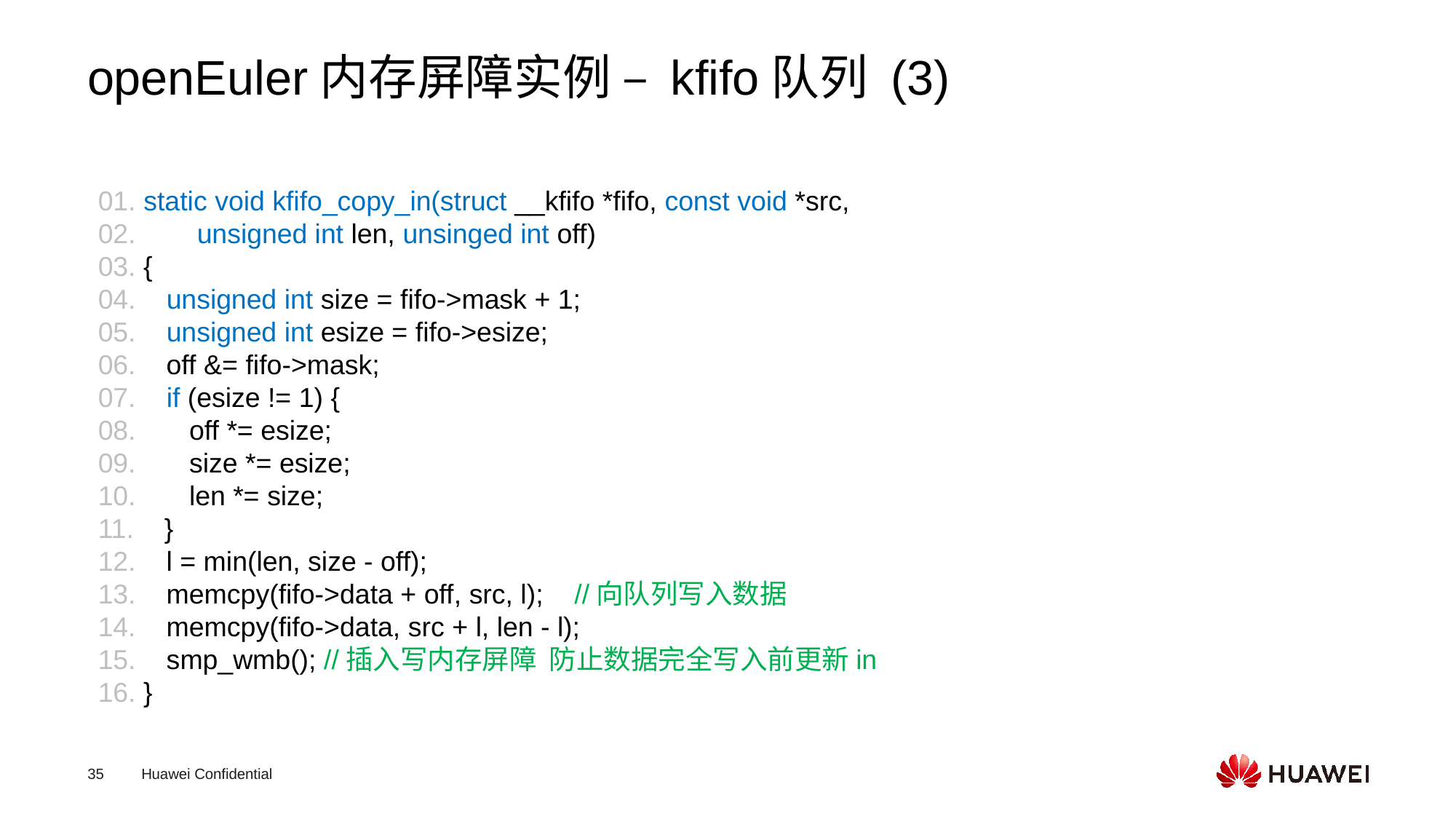

# openEuler内存屏障实例 – kfifo队列 (3)
01. static void kfifo_copy_in(struct __kfifo *fifo, const void *src,
02.        unsigned int len, unsinged int off)
03. {
04.    unsigned int size = fifo->mask + 1;
05.    unsigned int esize = fifo->esize;
06.    off &= fifo->mask;
07.    if (esize != 1) {
08.       off *= esize;
09.       size *= esize;
10.       len *= size;
11.    }
12.    l = min(len, size - off);
13.    memcpy(fifo->data + off, src, l);    //向队列写入数据
14.    memcpy(fifo->data, src + l, len - l);
15.    smp_wmb(); //插入写内存屏障  防止数据完全写入前更新in
16. }